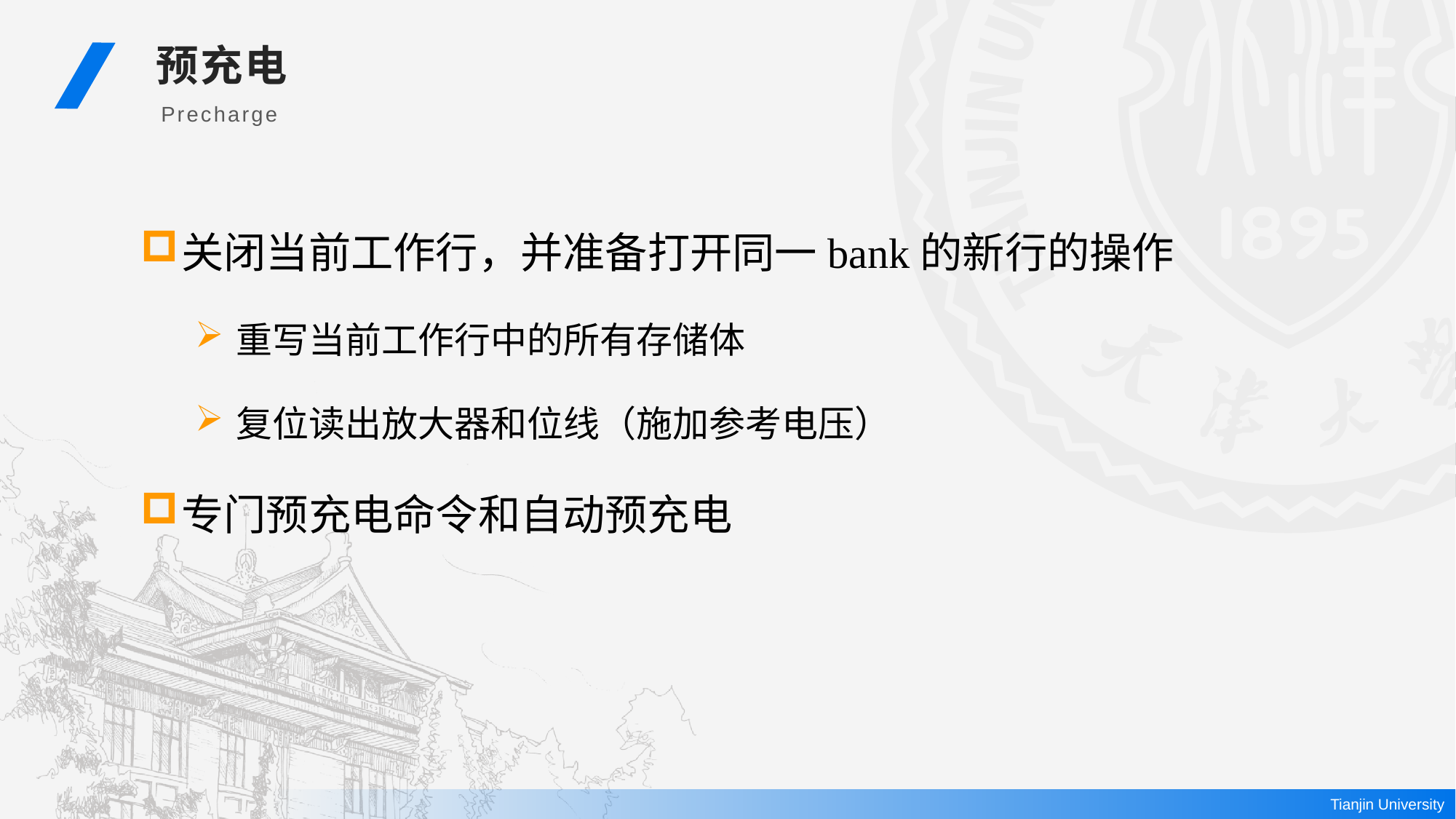

预充电
Precharge
关闭当前工作行，并准备打开同一bank的新行的操作
重写当前工作行中的所有存储体
复位读出放大器和位线（施加参考电压）
专门预充电命令和自动预充电